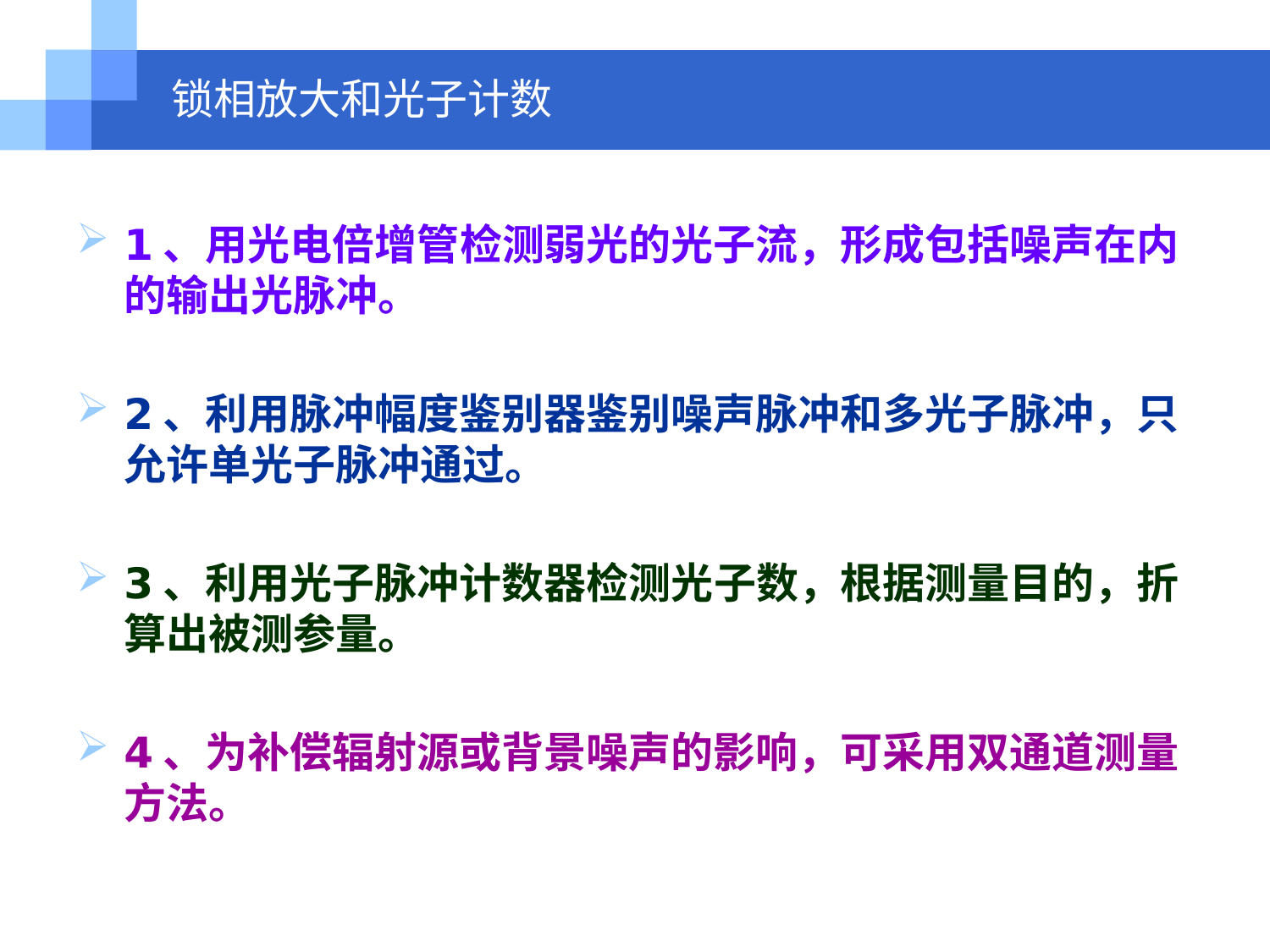

# 锁相放大和光子计数
1、用光电倍增管检测弱光的光子流，形成包括噪声在内的输出光脉冲。

2、利用脉冲幅度鉴别器鉴别噪声脉冲和多光子脉冲，只允许单光子脉冲通过。

3、利用光子脉冲计数器检测光子数，根据测量目的，折算出被测参量。

4、为补偿辐射源或背景噪声的影响，可采用双通道测量方法。